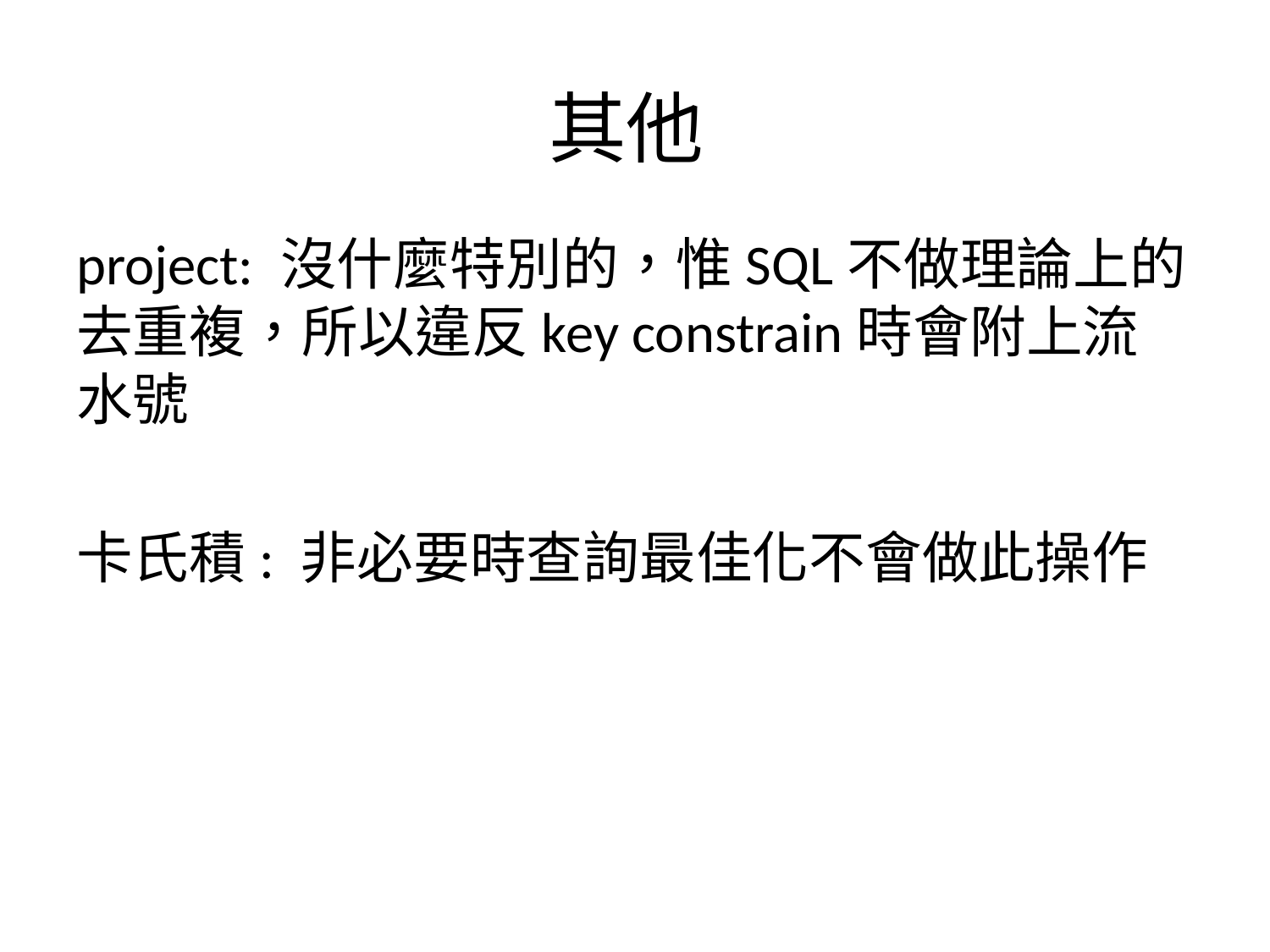

# 其他
project: 沒什麼特別的，惟SQL不做理論上的去重複，所以違反key constrain時會附上流水號

卡氏積: 非必要時查詢最佳化不會做此操作